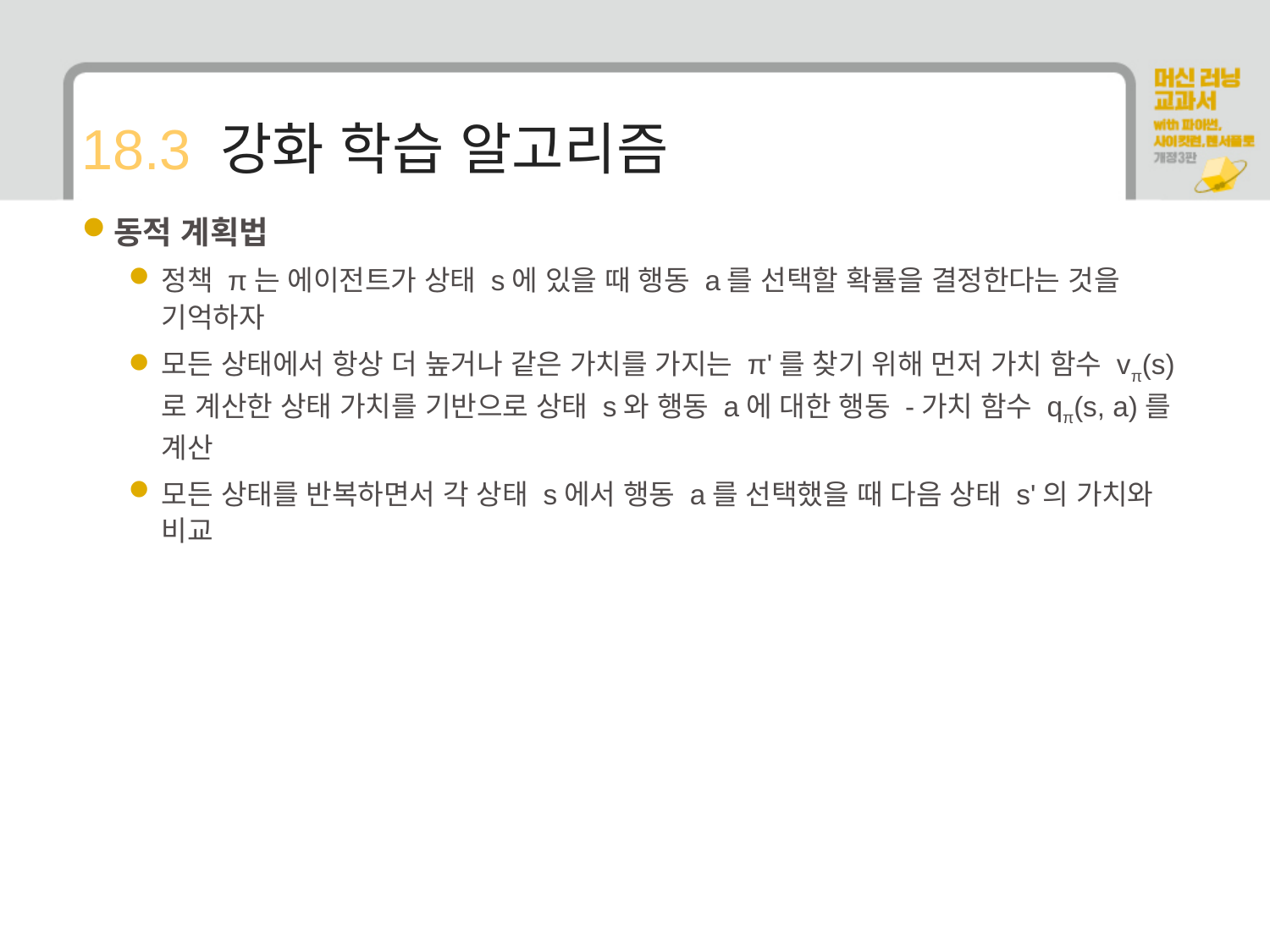

# 18.3 강화 학습 알고리즘
동적 계획법
정책 π는 에이전트가 상태 s에 있을 때 행동 a를 선택할 확률을 결정한다는 것을 기억하자
모든 상태에서 항상 더 높거나 같은 가치를 가지는 π'를 찾기 위해 먼저 가치 함수 vπ(s)로 계산한 상태 가치를 기반으로 상태 s와 행동 a에 대한 행동 -가치 함수 qπ(s, a)를 계산
모든 상태를 반복하면서 각 상태 s에서 행동 a를 선택했을 때 다음 상태 s'의 가치와 비교